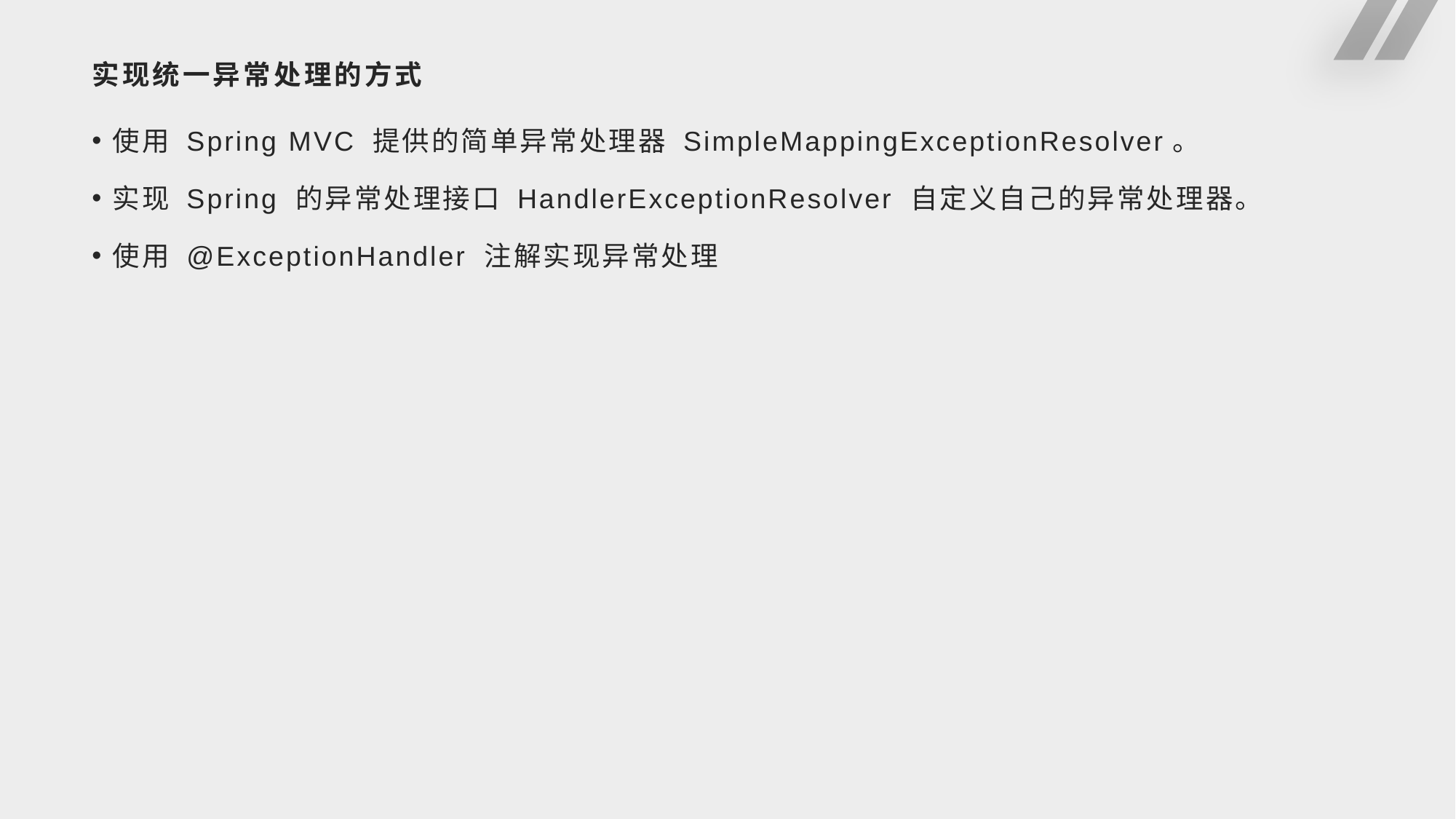

# 实现统一异常处理的方式
使用 Spring MVC 提供的简单异常处理器 SimpleMappingExceptionResolver。
实现 Spring 的异常处理接口 HandlerExceptionResolver 自定义自己的异常处理器。
使用 @ExceptionHandler 注解实现异常处理